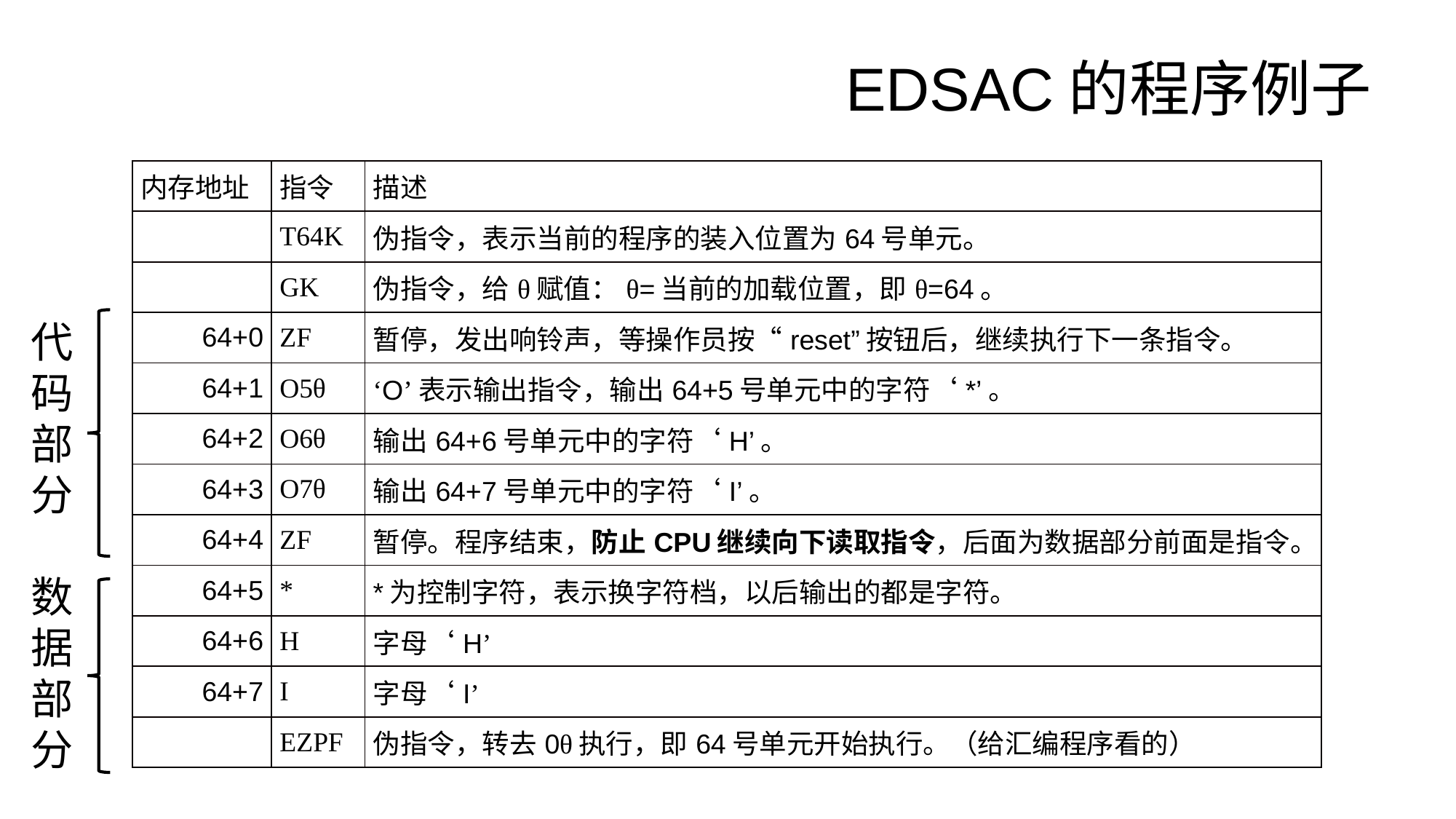

# EDSAC的程序例子
| 内存地址 | 指令 | 描述 |
| --- | --- | --- |
|  | T64K | 伪指令，表示当前的程序的装入位置为64号单元。 |
|  | GK | 伪指令，给θ赋值：θ=当前的加载位置，即θ=64。 |
| 64+0 | ZF | 暂停，发出响铃声，等操作员按“reset”按钮后，继续执行下一条指令。 |
| 64+1 | O5θ | ‘O’表示输出指令，输出64+5号单元中的字符‘\*’。 |
| 64+2 | O6θ | 输出64+6号单元中的字符‘H’。 |
| 64+3 | O7θ | 输出64+7号单元中的字符‘I’。 |
| 64+4 | ZF | 暂停。程序结束，防止CPU继续向下读取指令，后面为数据部分前面是指令。 |
| 64+5 | \* | \*为控制字符，表示换字符档，以后输出的都是字符。 |
| 64+6 | H | 字母‘H’ |
| 64+7 | I | 字母‘I’ |
|  | EZPF | 伪指令，转去0θ执行，即64号单元开始执行。（给汇编程序看的） |
代码部分

数据部分